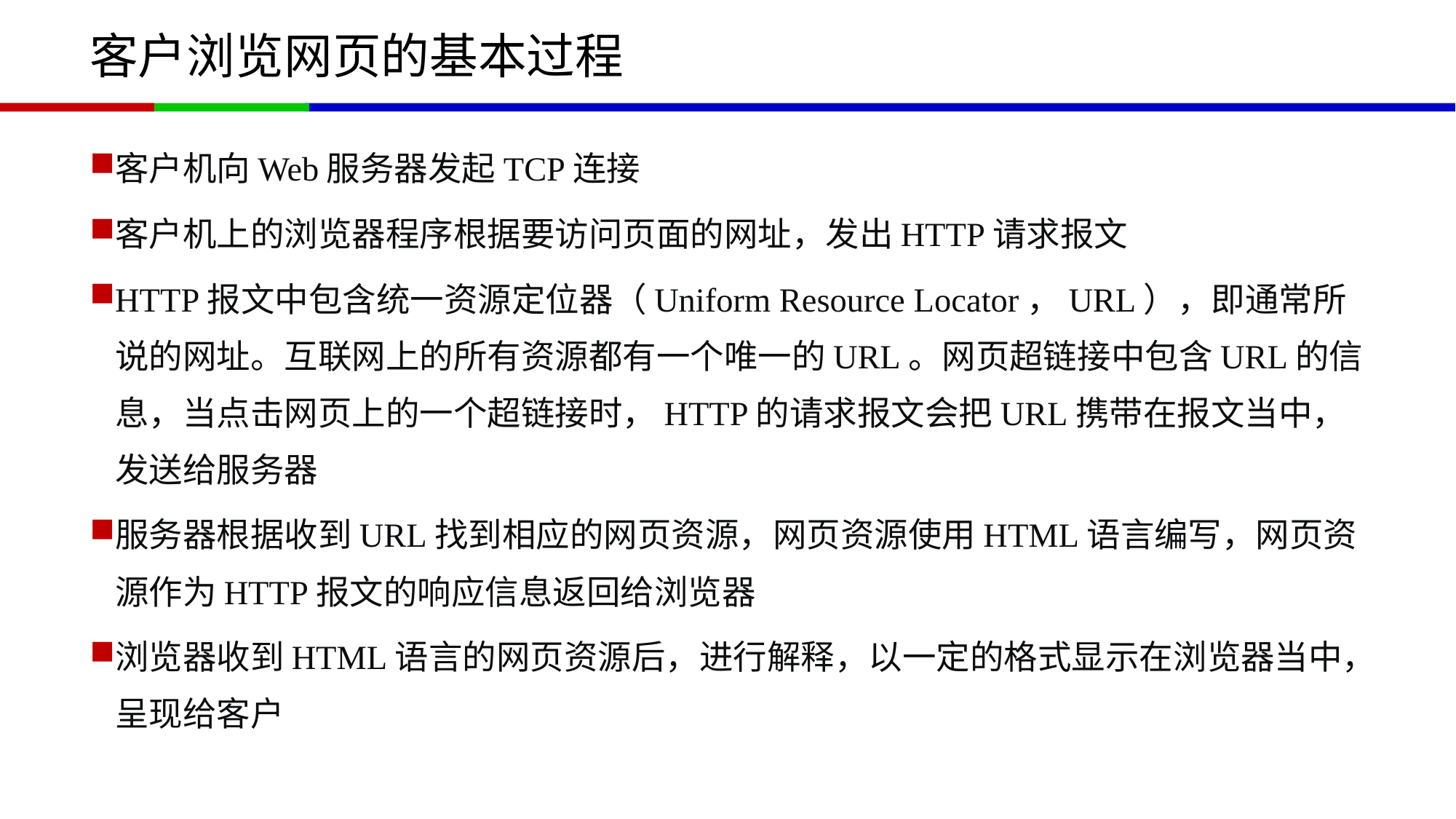

# 客户浏览网页的基本过程
客户机向Web服务器发起TCP连接
客户机上的浏览器程序根据要访问页面的网址，发出HTTP请求报文
HTTP报文中包含统一资源定位器（Uniform Resource Locator，URL），即通常所说的网址。互联网上的所有资源都有一个唯一的URL。网页超链接中包含URL的信息，当点击网页上的一个超链接时，HTTP的请求报文会把URL携带在报文当中，发送给服务器
服务器根据收到URL找到相应的网页资源，网页资源使用HTML语言编写，网页资源作为HTTP报文的响应信息返回给浏览器
浏览器收到HTML语言的网页资源后，进行解释，以一定的格式显示在浏览器当中，呈现给客户
103